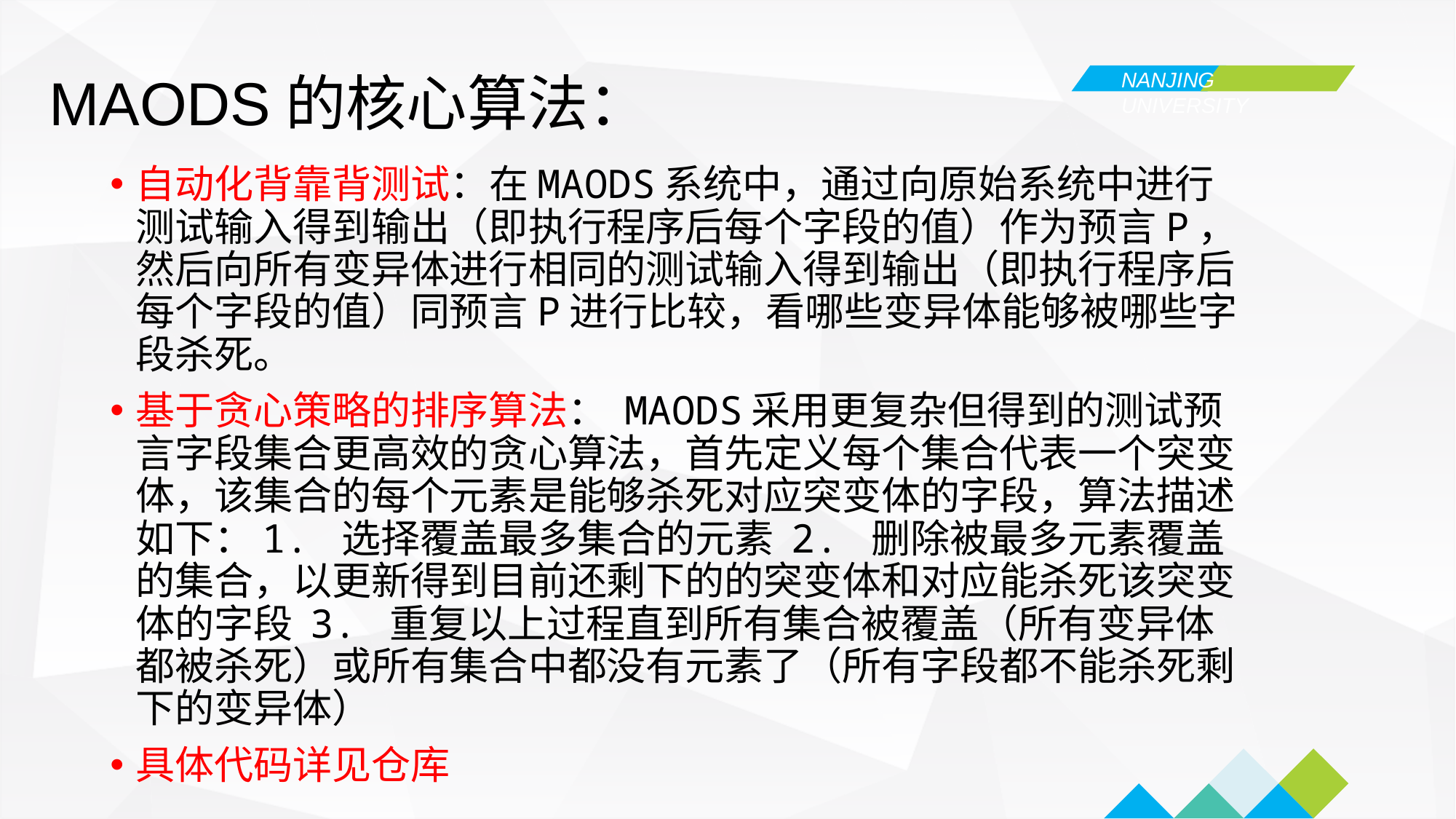

MAODS的核心算法：

自动化背靠背测试：在MAODS系统中，通过向原始系统中进行测试输入得到输出（即执行程序后每个字段的值）作为预言P，然后向所有变异体进行相同的测试输入得到输出（即执行程序后每个字段的值）同预言P进行比较，看哪些变异体能够被哪些字段杀死。
基于贪心策略的排序算法： MAODS采用更复杂但得到的测试预言字段集合更高效的贪心算法，首先定义每个集合代表一个突变体，该集合的每个元素是能够杀死对应突变体的字段，算法描述如下：1. 选择覆盖最多集合的元素 2. 删除被最多元素覆盖的集合，以更新得到目前还剩下的的突变体和对应能杀死该突变体的字段 3. 重复以上过程直到所有集合被覆盖（所有变异体都被杀死）或所有集合中都没有元素了（所有字段都不能杀死剩下的变异体）
具体代码详见仓库